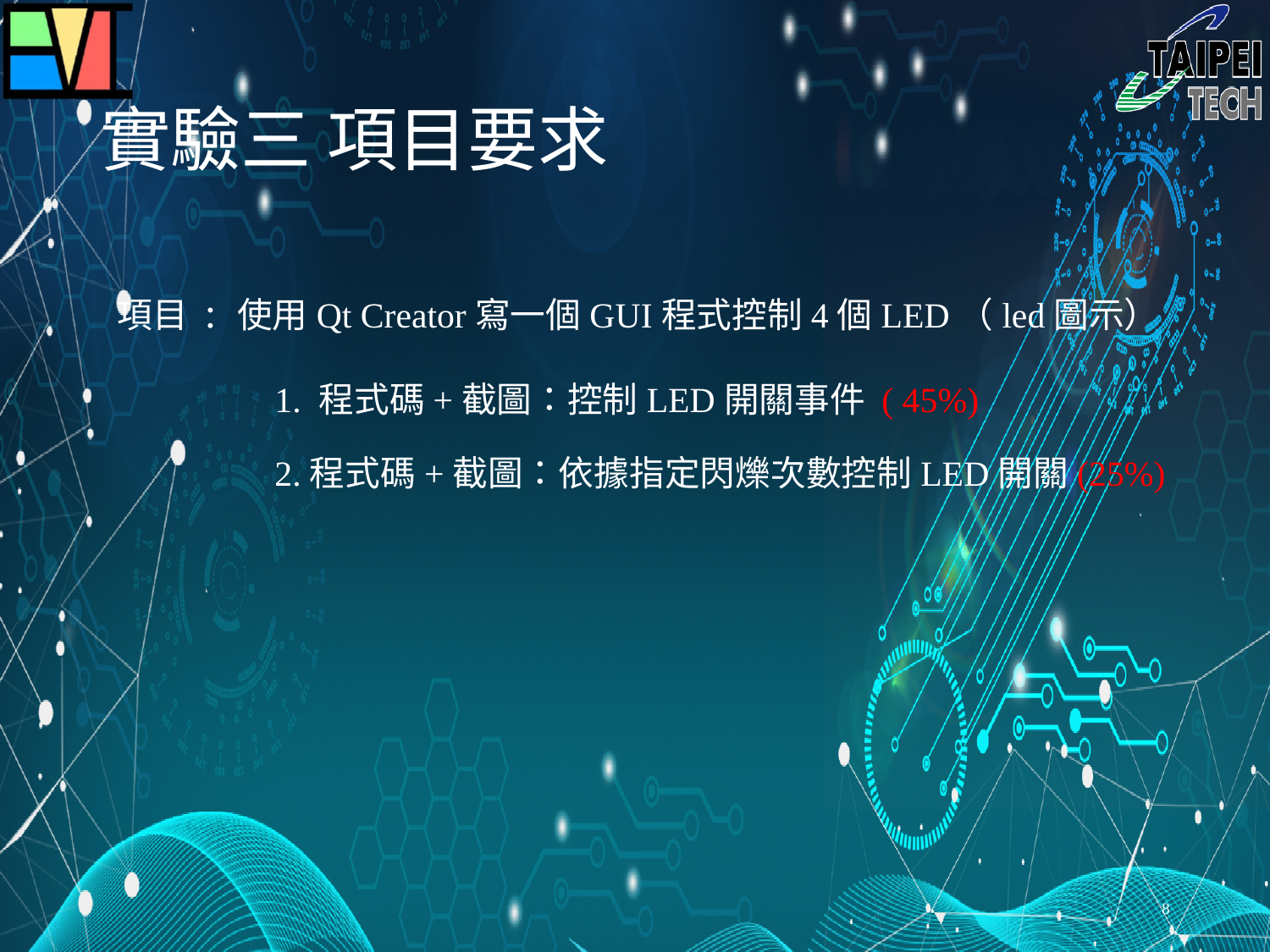

# 實驗三 項目要求
項目 : 使用Qt Creator寫一個GUI程式控制4個LED（led圖示）
	1. 程式碼+截圖：控制LED開關事件 ( 45%)
	2.程式碼+截圖：依據指定閃爍次數控制LED開關(25%)

8